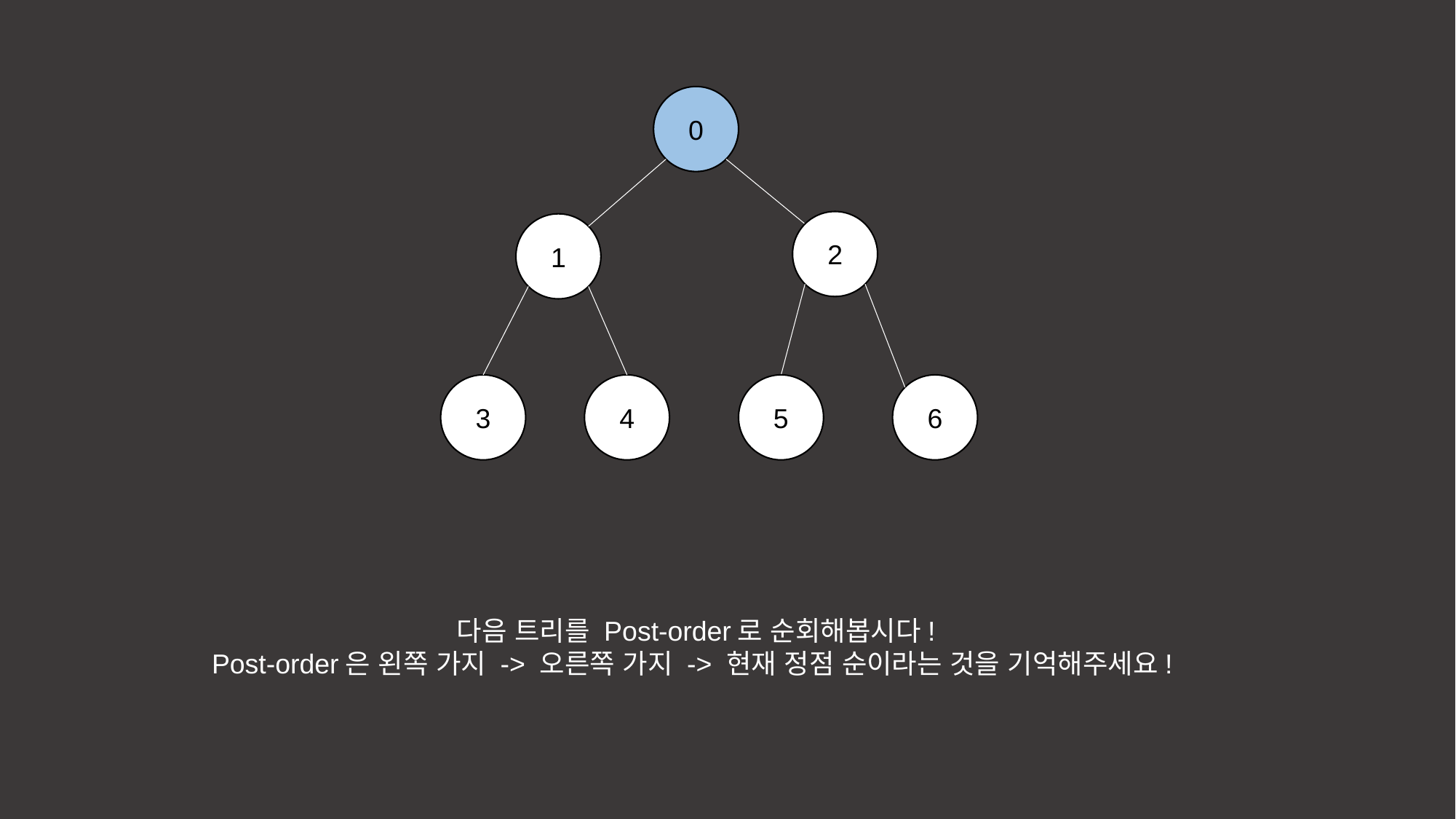

0
2
1
3
4
5
6
다음 트리를 Post-order로 순회해봅시다!
Post-order은 왼쪽 가지 -> 오른쪽 가지 -> 현재 정점 순이라는 것을 기억해주세요!